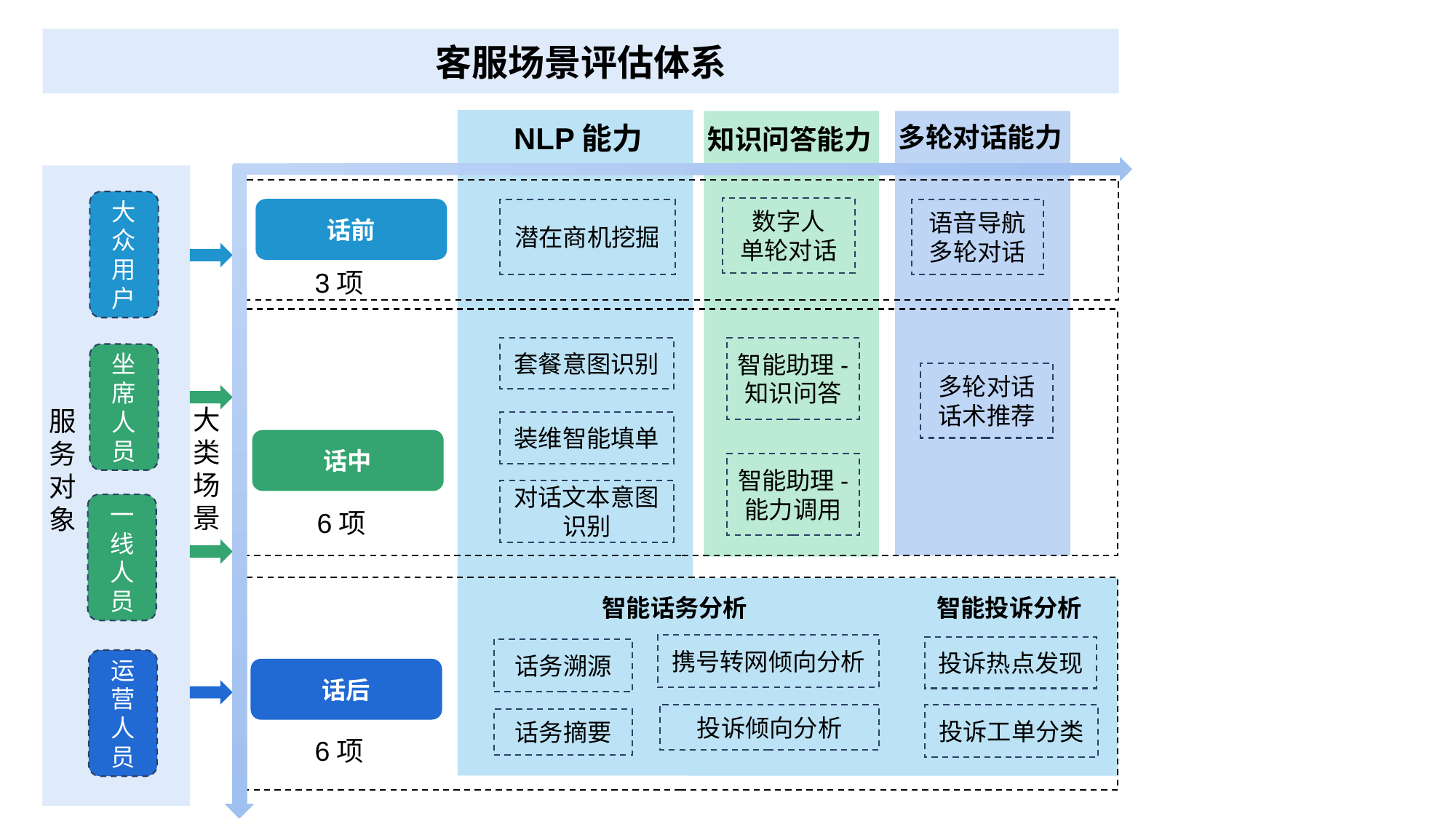

客服场景评估体系

NLP能力
多轮对话能力
知识问答能力

大众用户
坐席人员
一线人员
运营人员

数字人
单轮对话
话前
潜在商机挖掘
语音导航多轮对话

3项

套餐意图识别
智能助理-知识问答

智能助理-能力调用
多轮对话话术推荐

大类场景
服务对象
装维智能填单
话中
对话文本意图识别
6项

智能话务分析
智能投诉分析
携号转网倾向分析
投诉热点发现
话务溯源
话后

投诉倾向分析
投诉工单分类
话务摘要
6项